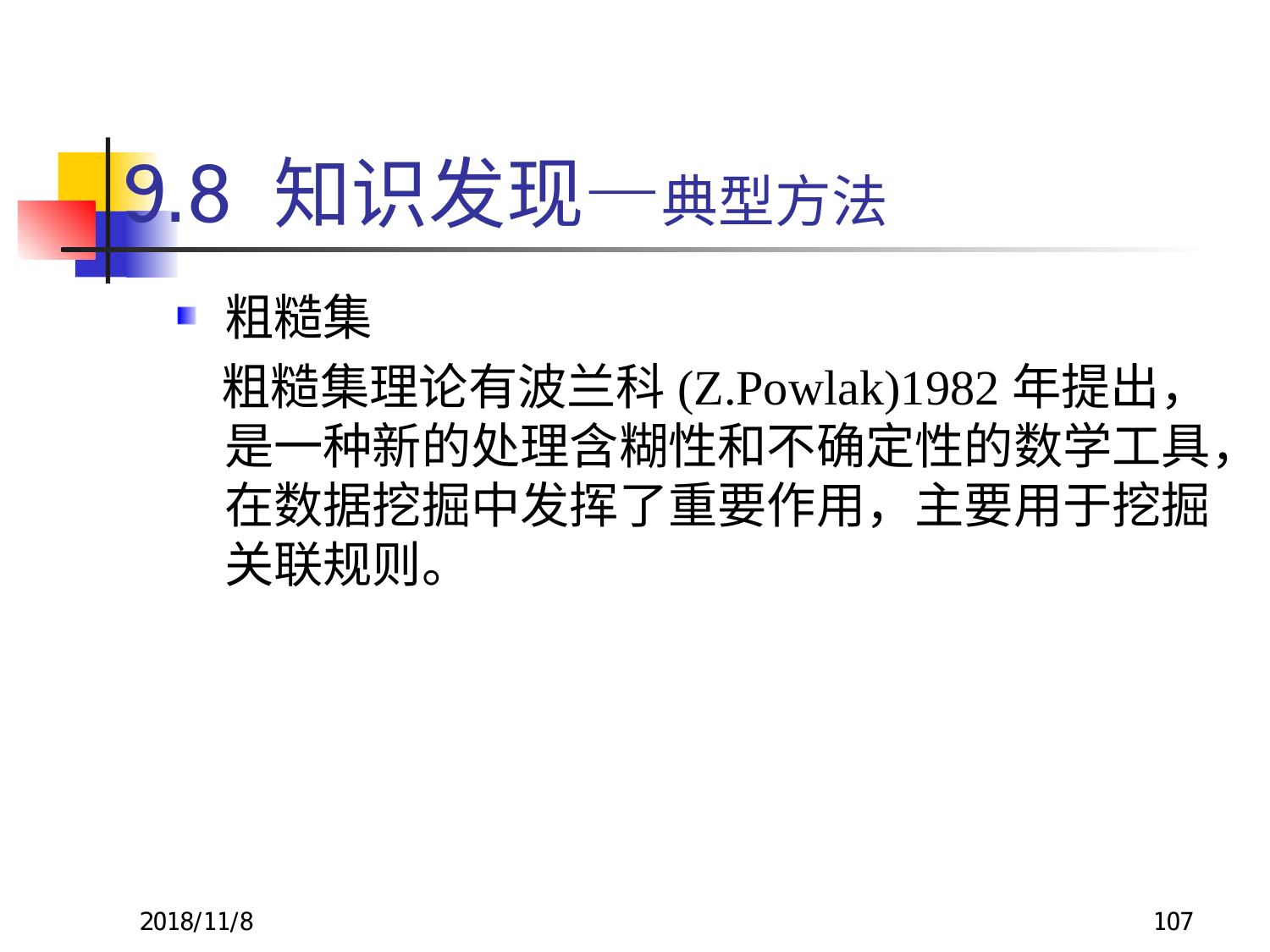

# 9.8 知识发现—典型方法
粗糙集
   粗糙集理论有波兰科(Z.Powlak)1982年提出，是一种新的处理含糊性和不确定性的数学工具，在数据挖掘中发挥了重要作用，主要用于挖掘关联规则。
2018/11/8
107